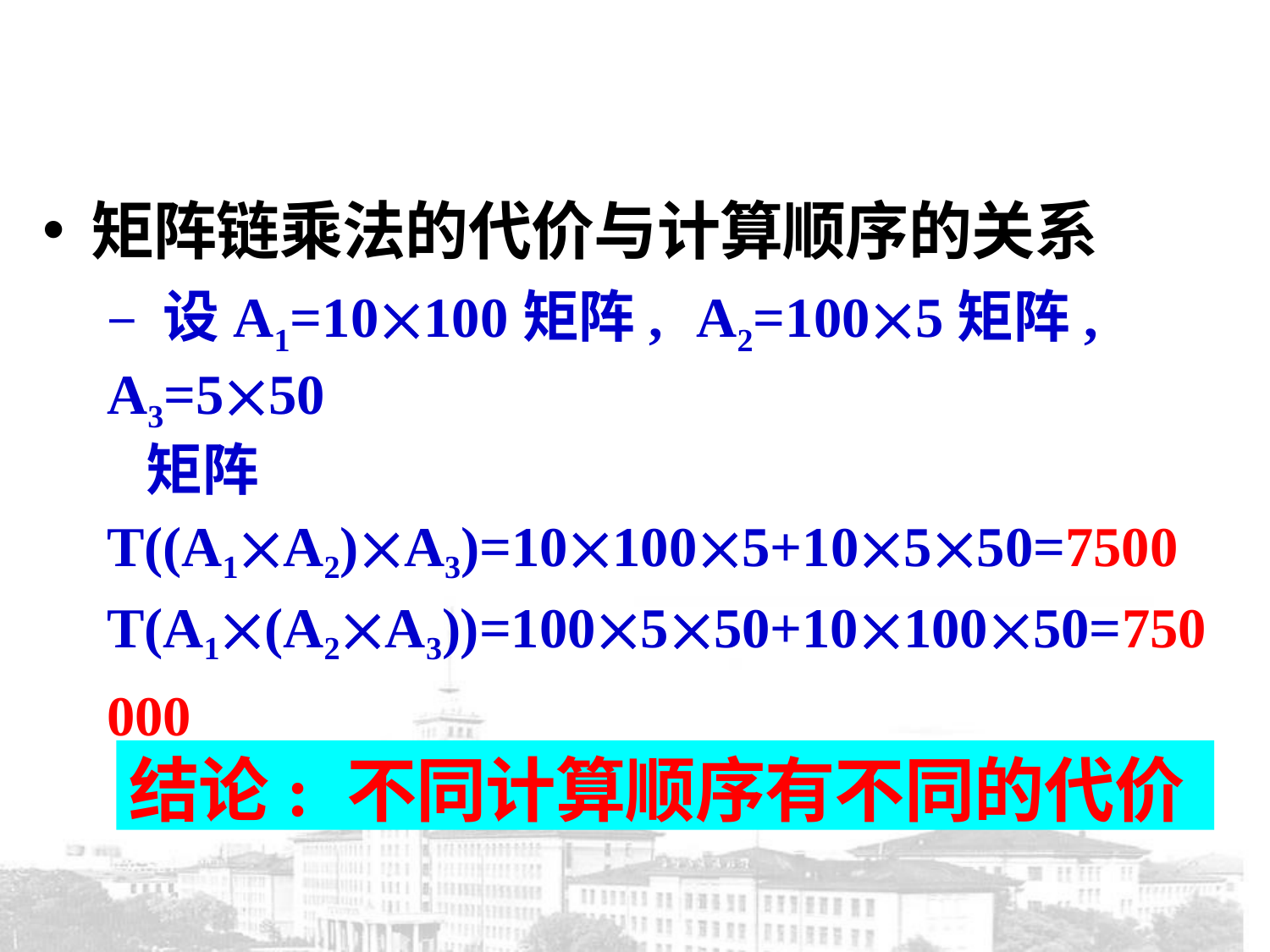

矩阵链乘法的代价与计算顺序的关系
– 设A1=10×100矩阵,	A2=100×5矩阵,	A3=5×50
矩阵
T((A1×A2)×A3)=10×100×5+10×5×50=7500 T(A1×(A2×A3))=100×5×50+10×100×50=750000
结论: 不同计算顺序有不同的代价